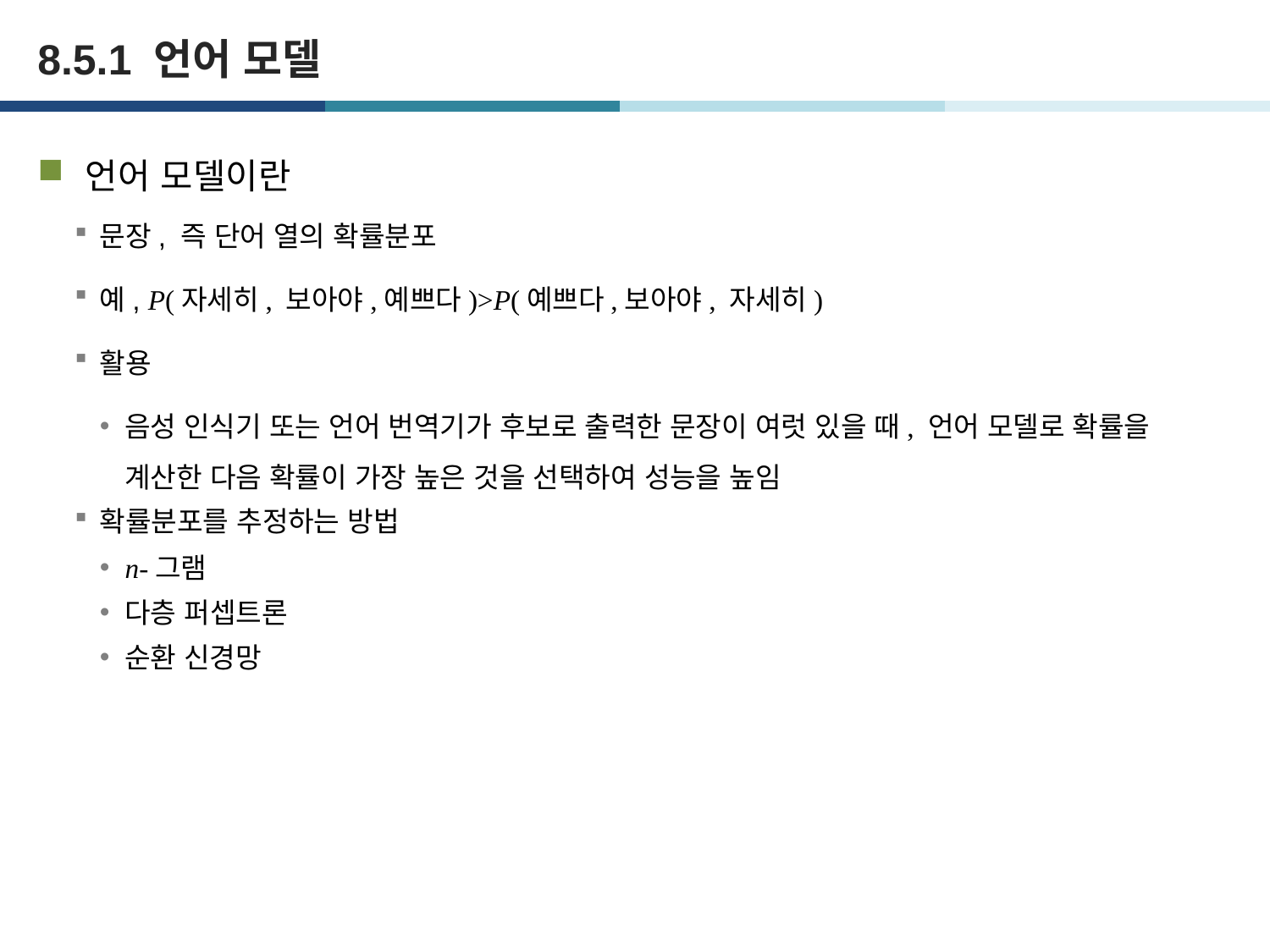

# 8.5.1 언어 모델
언어 모델이란
문장, 즉 단어 열의 확률분포
예, P(자세히, 보아야,예쁘다)>P(예쁘다,보아야, 자세히)
활용
음성 인식기 또는 언어 번역기가 후보로 출력한 문장이 여럿 있을 때, 언어 모델로 확률을 계산한 다음 확률이 가장 높은 것을 선택하여 성능을 높임
확률분포를 추정하는 방법
n-그램
다층 퍼셉트론
순환 신경망